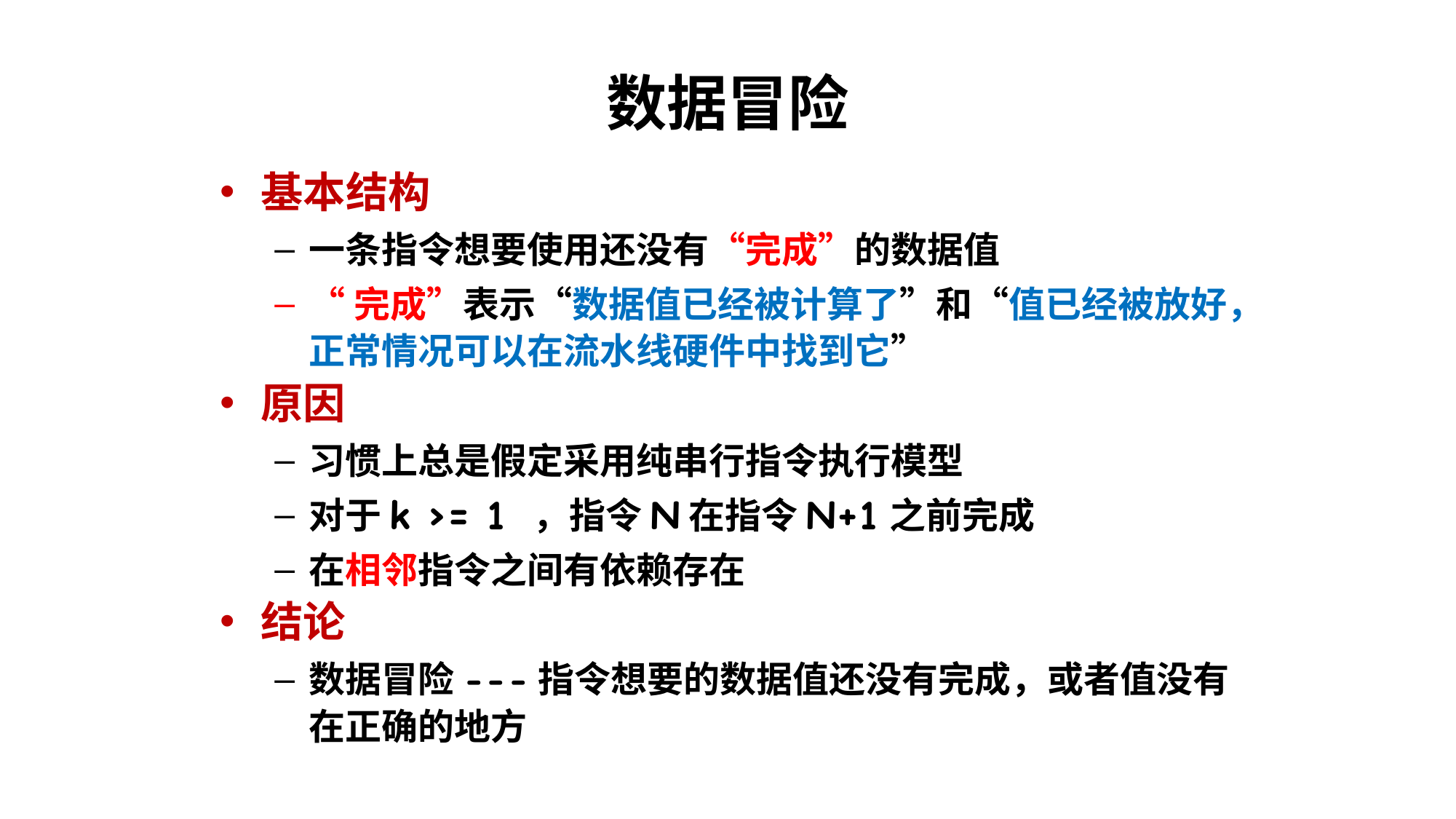

# 数据冒险
基本结构
一条指令想要使用还没有“完成”的数据值
“完成”表示“数据值已经被计算了”和“值已经被放好，正常情况可以在流水线硬件中找到它”
原因
习惯上总是假定采用纯串行指令执行模型
对于k >= 1 ，指令N在指令N+1之前完成
在相邻指令之间有依赖存在
结论
数据冒险---指令想要的数据值还没有完成，或者值没有在正确的地方
167